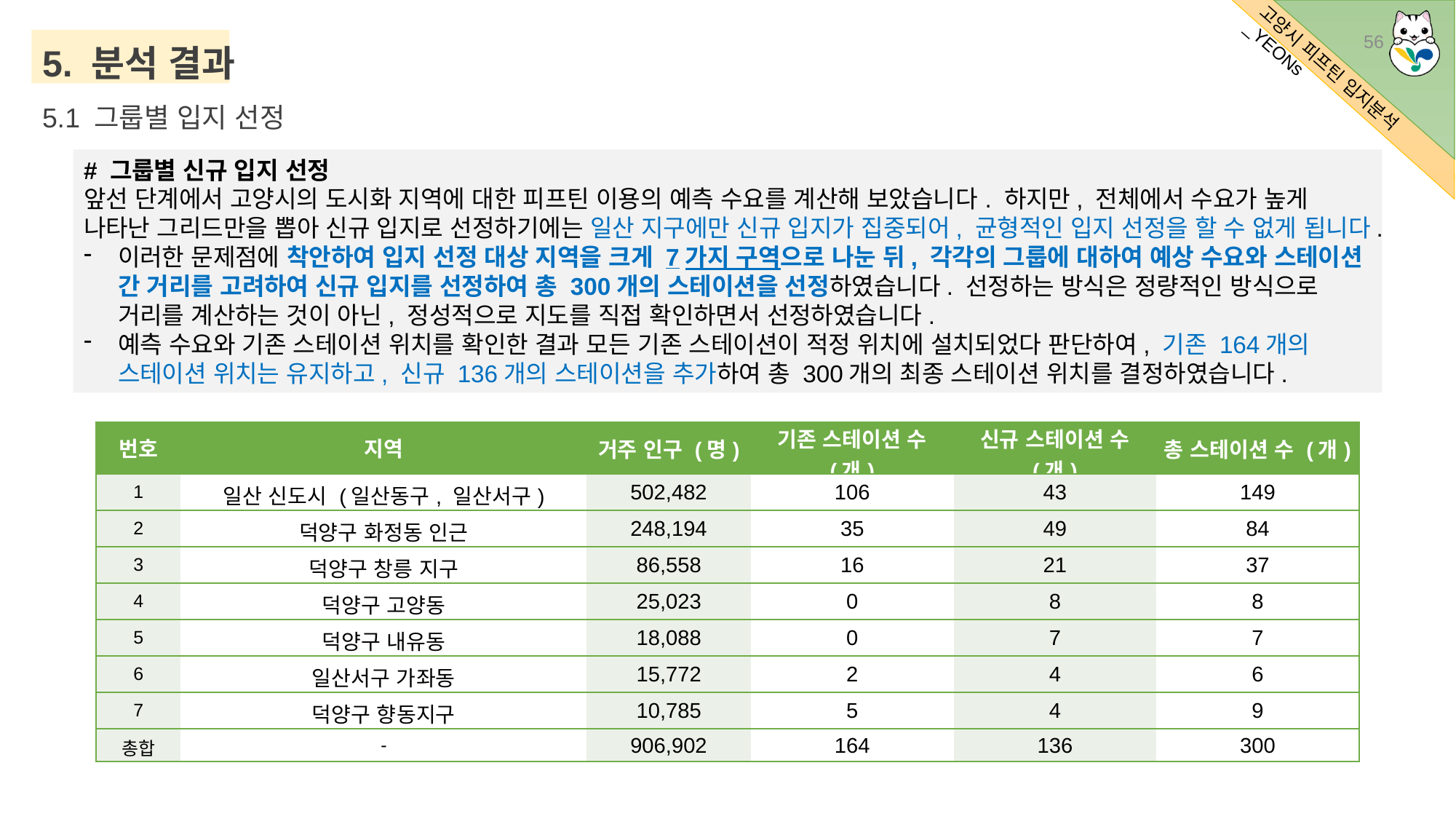

5. 분석 결과
5.1 그룹별 입지 선정
56

# 그룹별 신규 입지 선정
앞선 단계에서 고양시의 도시화 지역에 대한 피프틴 이용의 예측 수요를 계산해 보았습니다. 하지만, 전체에서 수요가 높게 나타난 그리드만을 뽑아 신규 입지로 선정하기에는 일산 지구에만 신규 입지가 집중되어, 균형적인 입지 선정을 할 수 없게 됩니다.
이러한 문제점에 착안하여 입지 선정 대상 지역을 크게 7가지 구역으로 나눈 뒤, 각각의 그룹에 대하여 예상 수요와 스테이션 간 거리를 고려하여 신규 입지를 선정하여 총 300개의 스테이션을 선정하였습니다. 선정하는 방식은 정량적인 방식으로 거리를 계산하는 것이 아닌, 정성적으로 지도를 직접 확인하면서 선정하였습니다.
예측 수요와 기존 스테이션 위치를 확인한 결과 모든 기존 스테이션이 적정 위치에 설치되었다 판단하여, 기존 164개의 스테이션 위치는 유지하고, 신규 136개의 스테이션을 추가하여 총 300개의 최종 스테이션 위치를 결정하였습니다.
| 번호 | 지역 | 거주 인구 (명) | 기존 스테이션 수 (개) | 신규 스테이션 수 (개) | 총 스테이션 수 (개) |
| --- | --- | --- | --- | --- | --- |
| 1 | 일산 신도시 (일산동구, 일산서구) | 502,482 | 106 | 43 | 149 |
| 2 | 덕양구 화정동 인근 | 248,194 | 35 | 49 | 84 |
| 3 | 덕양구 창릉 지구 | 86,558 | 16 | 21 | 37 |
| 4 | 덕양구 고양동 | 25,023 | 0 | 8 | 8 |
| 5 | 덕양구 내유동 | 18,088 | 0 | 7 | 7 |
| 6 | 일산서구 가좌동 | 15,772 | 2 | 4 | 6 |
| 7 | 덕양구 향동지구 | 10,785 | 5 | 4 | 9 |
| 총합 | - | 906,902 | 164 | 136 | 300 |